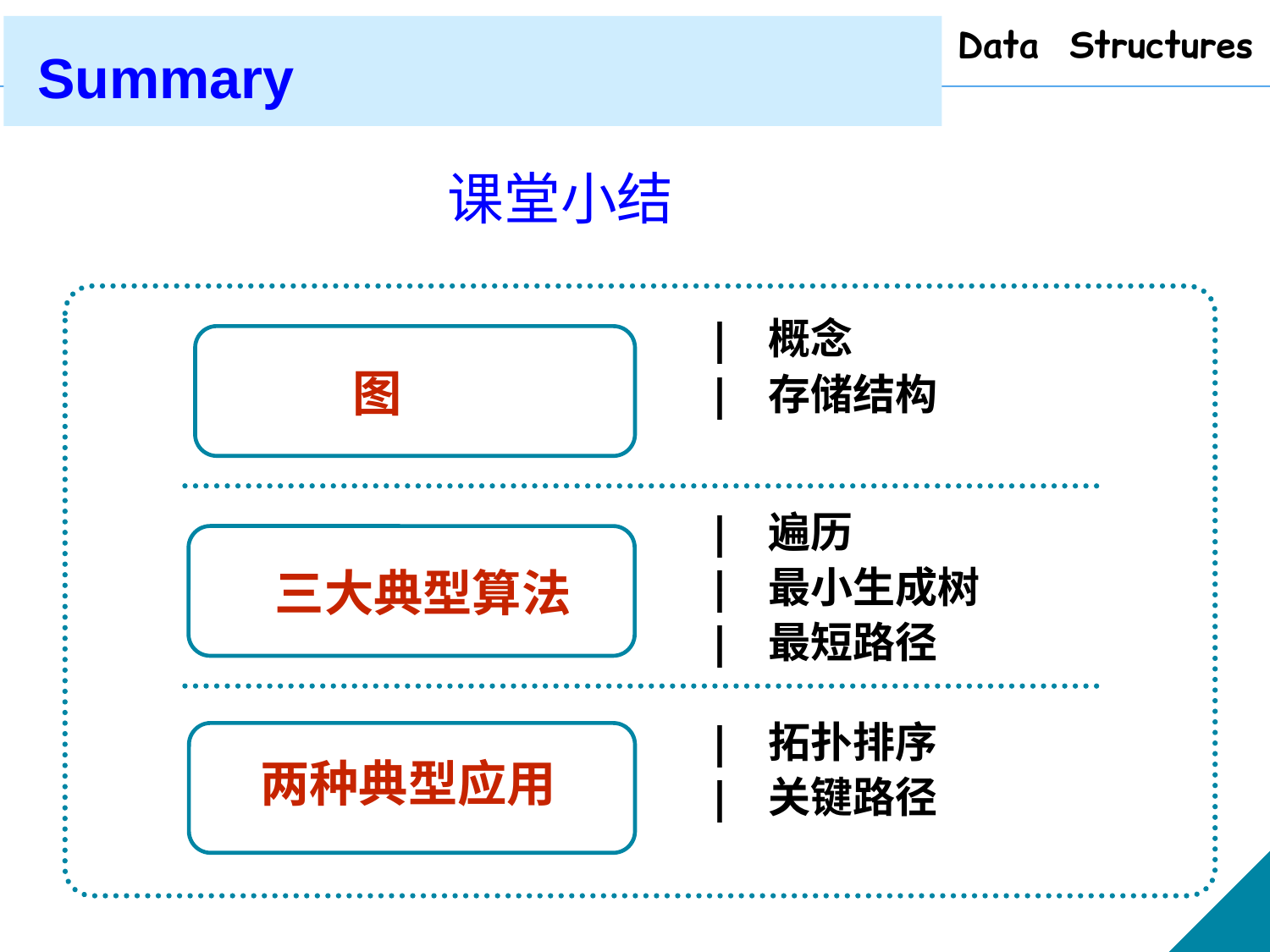

Summary
课堂小结

| 概念
| 存储结构

                   图

| 遍历
| 最小生成树
| 最短路径

    三大典型算法

| 拓扑排序
| 关键路径

         两种典型应用